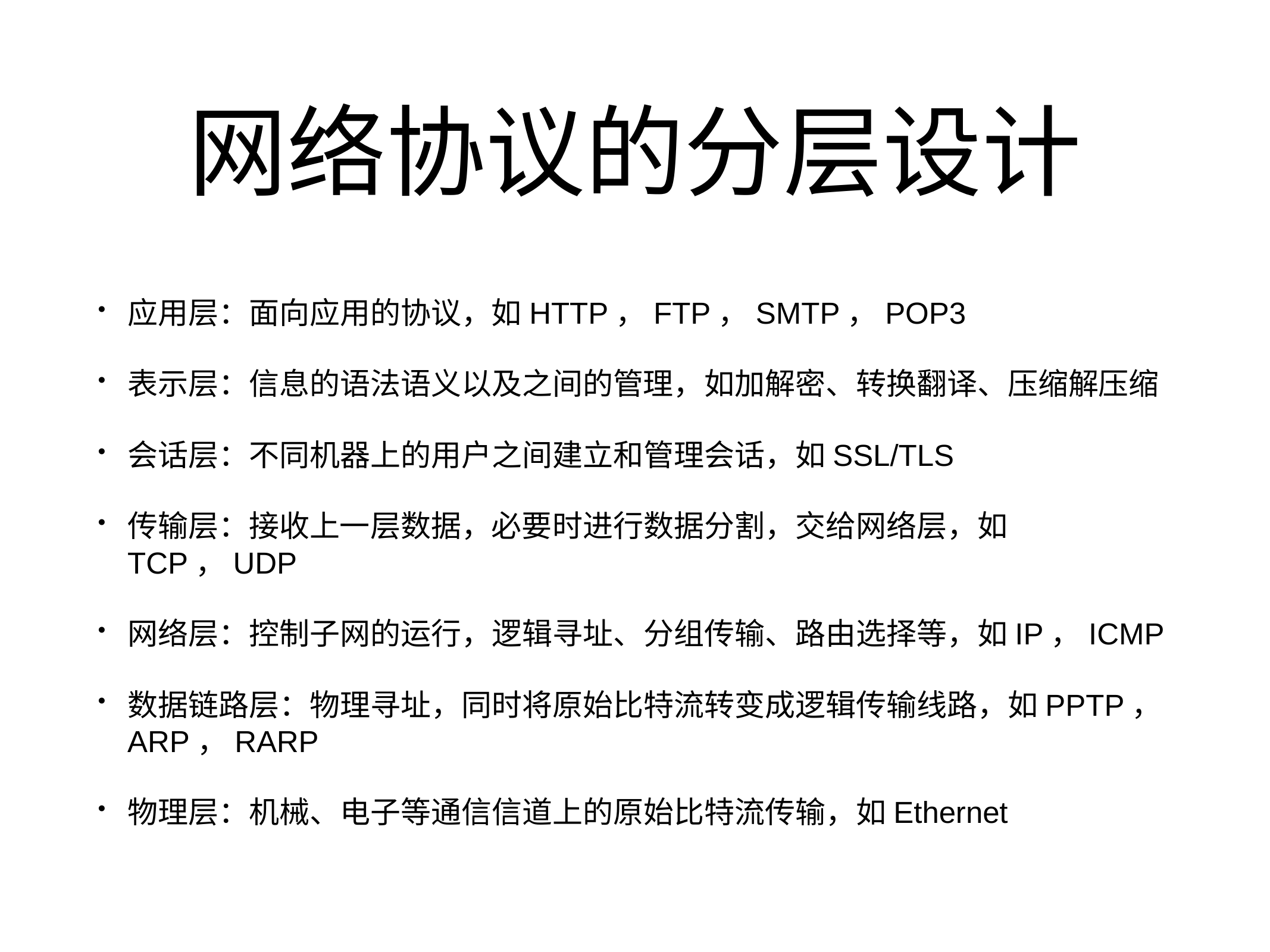

# 网络协议的分层设计
应用层：面向应用的协议，如HTTP，FTP，SMTP，POP3
表示层：信息的语法语义以及之间的管理，如加解密、转换翻译、压缩解压缩
会话层：不同机器上的用户之间建立和管理会话，如SSL/TLS
传输层：接收上一层数据，必要时进行数据分割，交给网络层，如TCP，UDP
网络层：控制子网的运行，逻辑寻址、分组传输、路由选择等，如IP，ICMP
数据链路层：物理寻址，同时将原始比特流转变成逻辑传输线路，如PPTP，ARP，RARP
物理层：机械、电子等通信信道上的原始比特流传输，如Ethernet